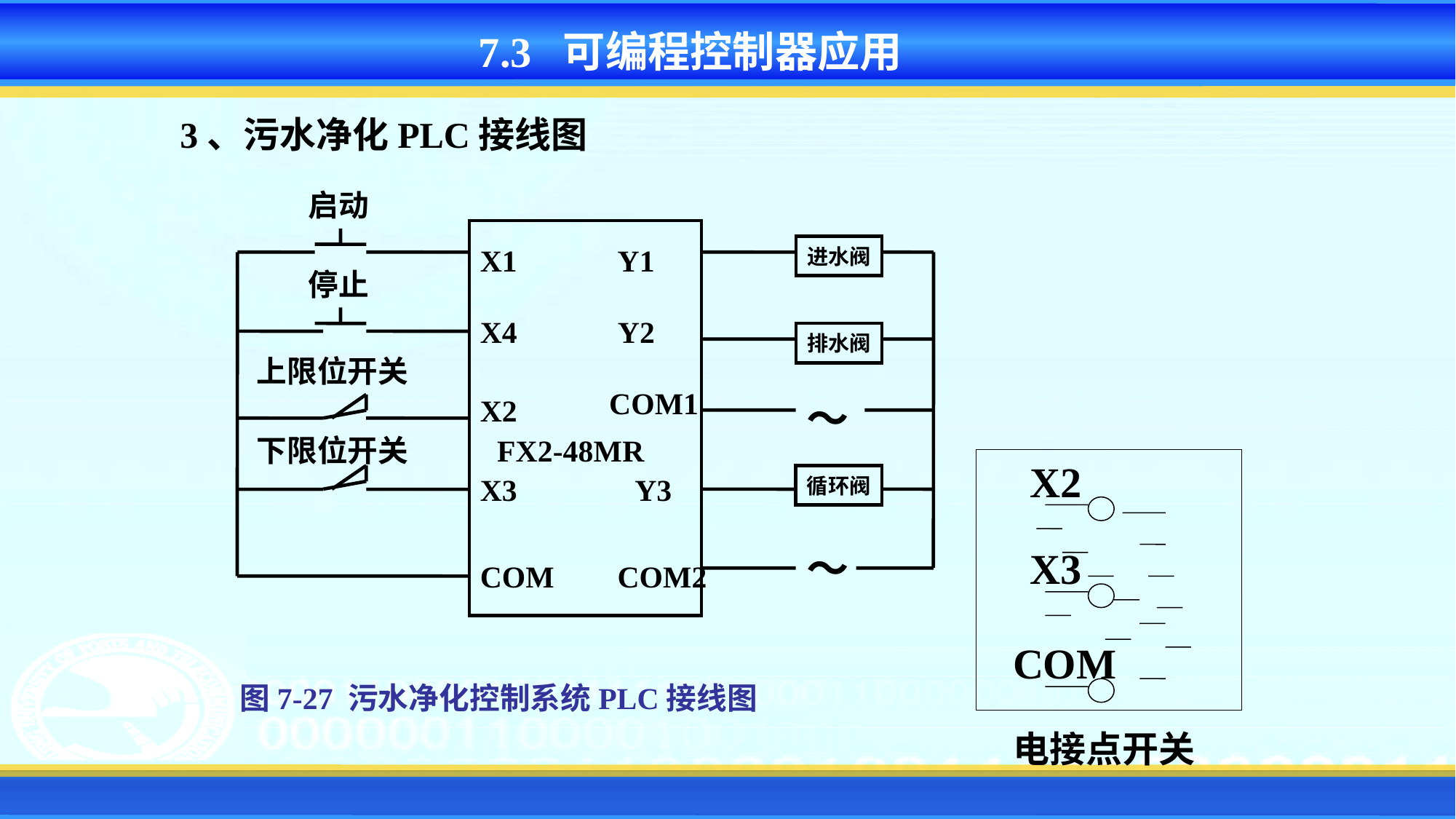

7.3  可编程控制器应用
3、污水净化PLC接线图
启动

X1
Y1
进水阀

停止

X4
Y2
排水阀

上限位开关
COM1
X2
～

下限位开关
FX2-48MR

X3
Y3
循环阀

～
COM
COM2

X2

X3

COM

图7-27 污水净化控制系统PLC接线图

电接点开关